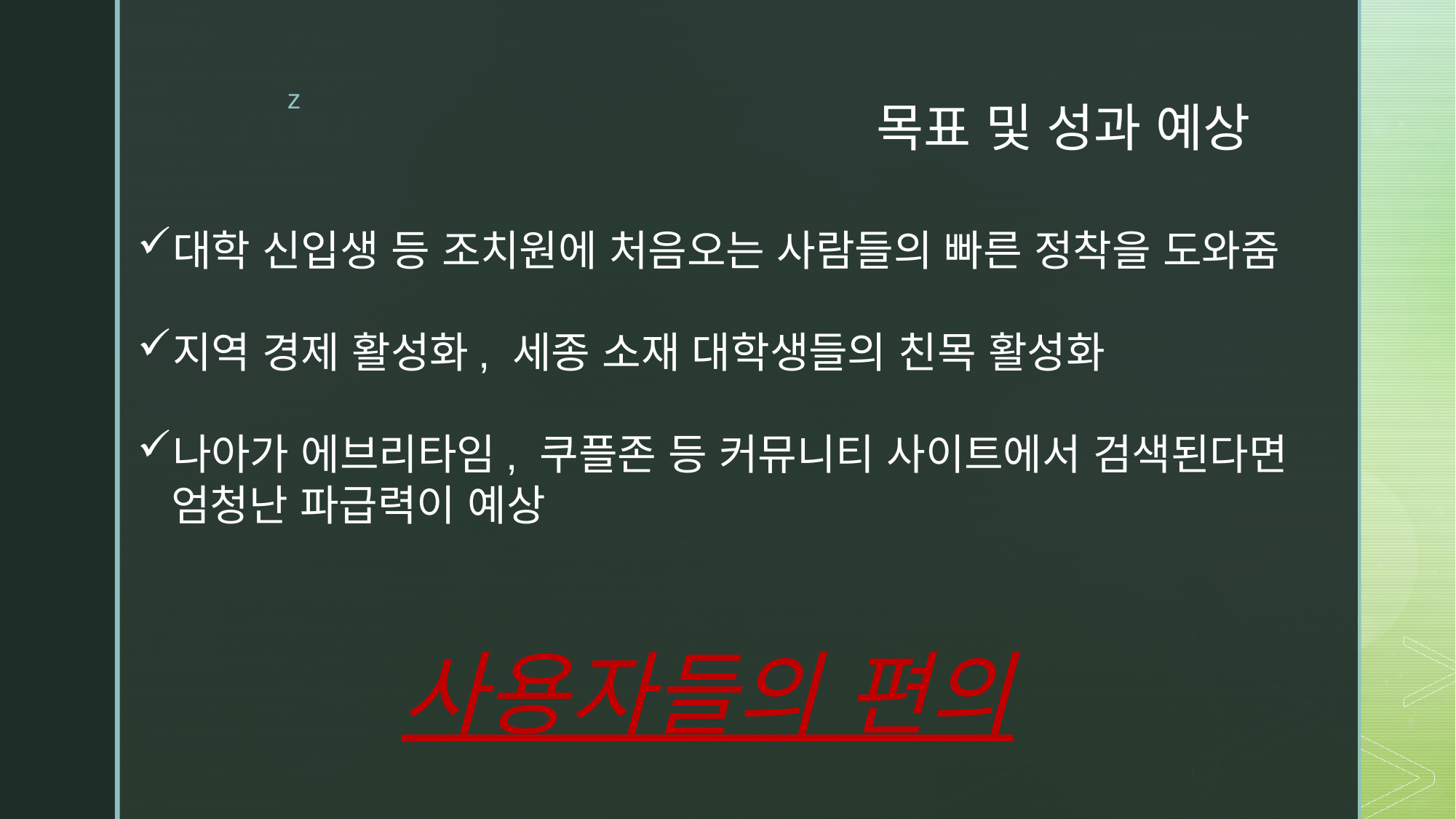

# 목표 및 성과 예상
대학 신입생 등 조치원에 처음오는 사람들의 빠른 정착을 도와줌

지역 경제 활성화, 세종 소재 대학생들의 친목 활성화

나아가 에브리타임, 쿠플존 등 커뮤니티 사이트에서 검색된다면 엄청난 파급력이 예상

사용자들의 편의